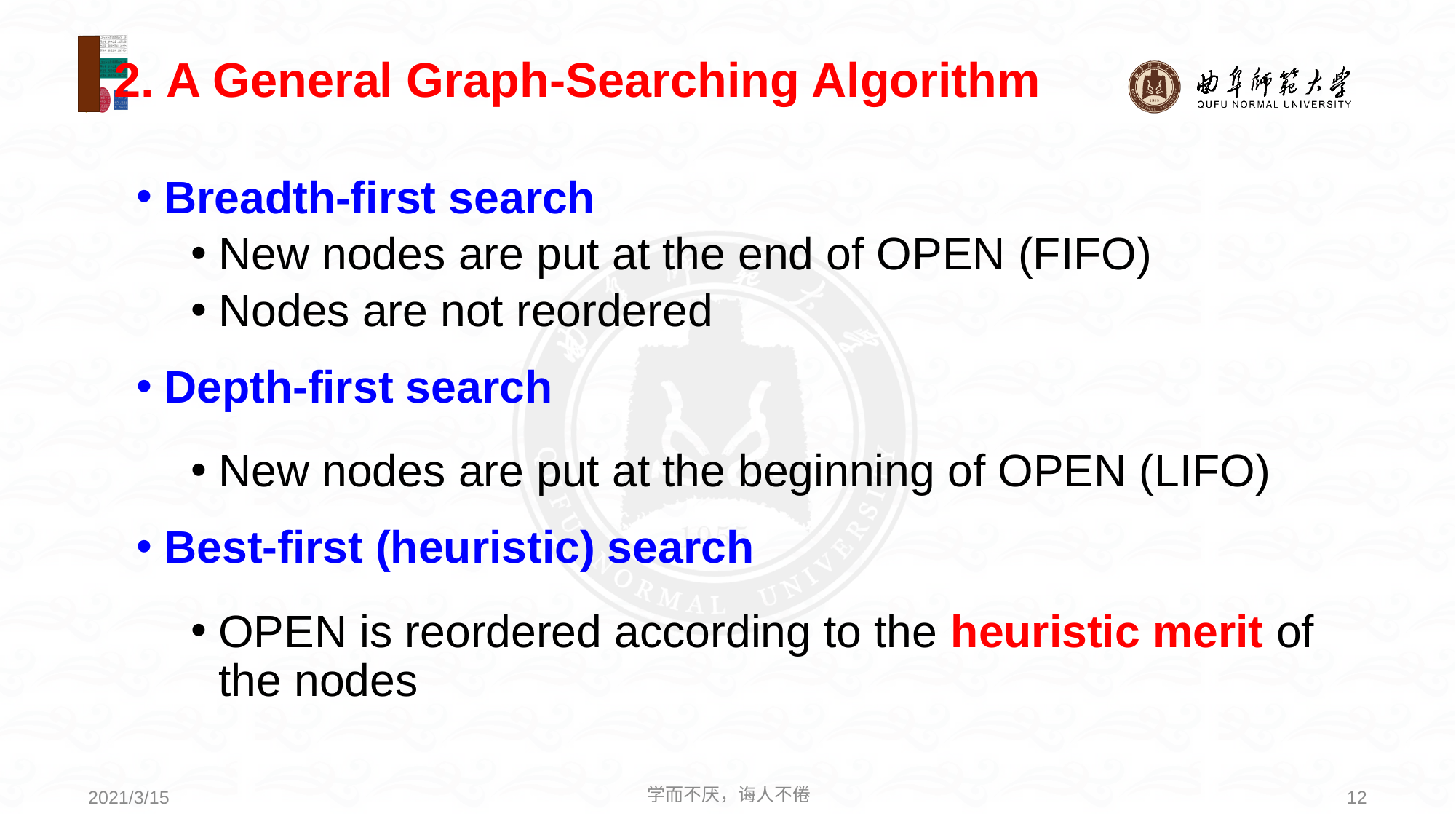

# 2. A General Graph-Searching Algorithm
Breadth-first search
New nodes are put at the end of OPEN (FIFO)
Nodes are not reordered
Depth-first search
New nodes are put at the beginning of OPEN (LIFO)
Best-first (heuristic) search
OPEN is reordered according to the heuristic merit of the nodes
学而不厌，诲人不倦
12
2021/3/15